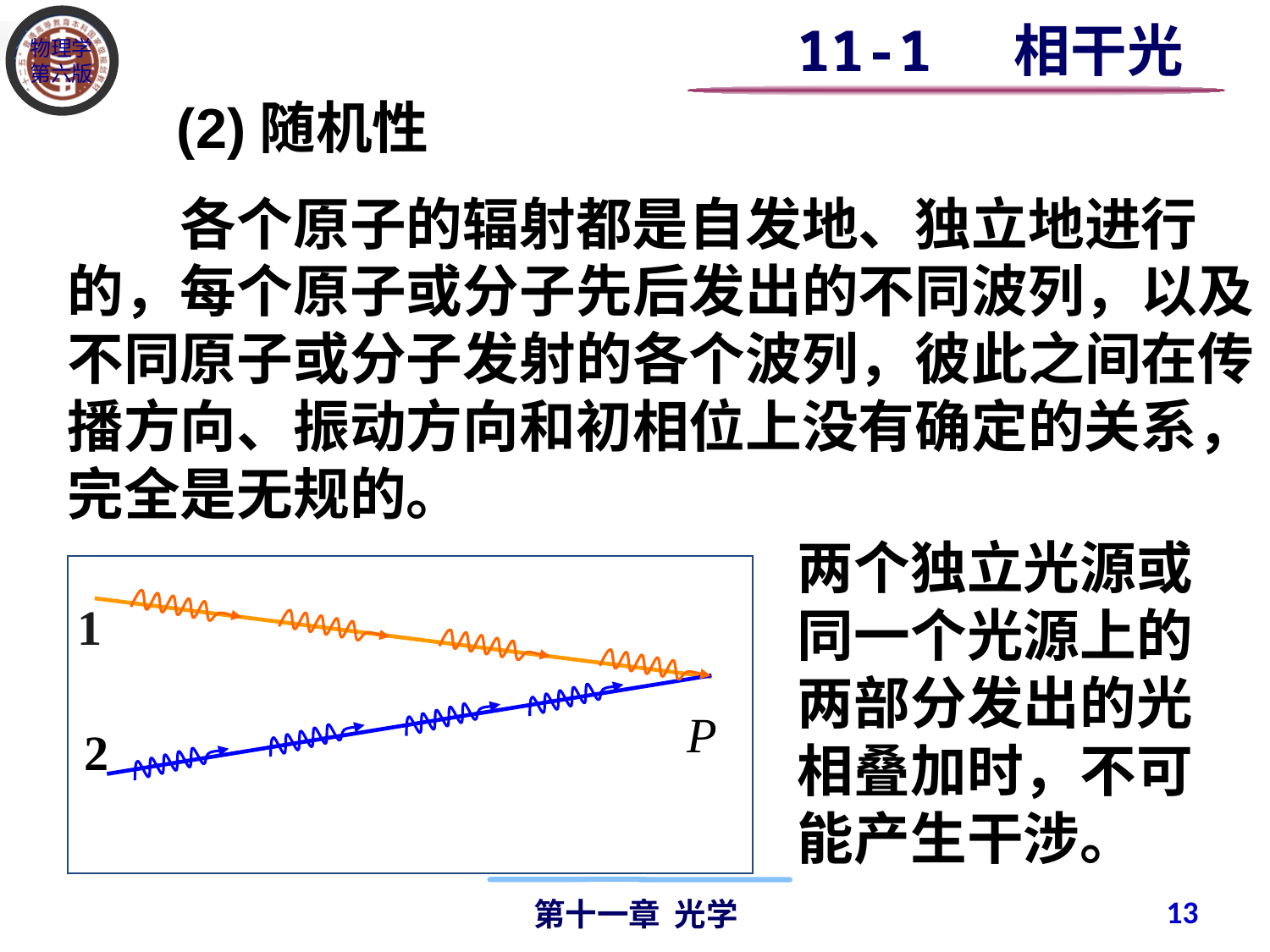

11-1  相干光

       (2)随机性
　　各个原子的辐射都是自发地、独立地进行的，每个原子或分子先后发出的不同波列，以及不同原子或分子发射的各个波列，彼此之间在传播方向、振动方向和初相位上没有确定的关系，完全是无规的。
两个独立光源或同一个光源上的两部分发出的光相叠加时，不可能产生干涉。

1

P

2

13